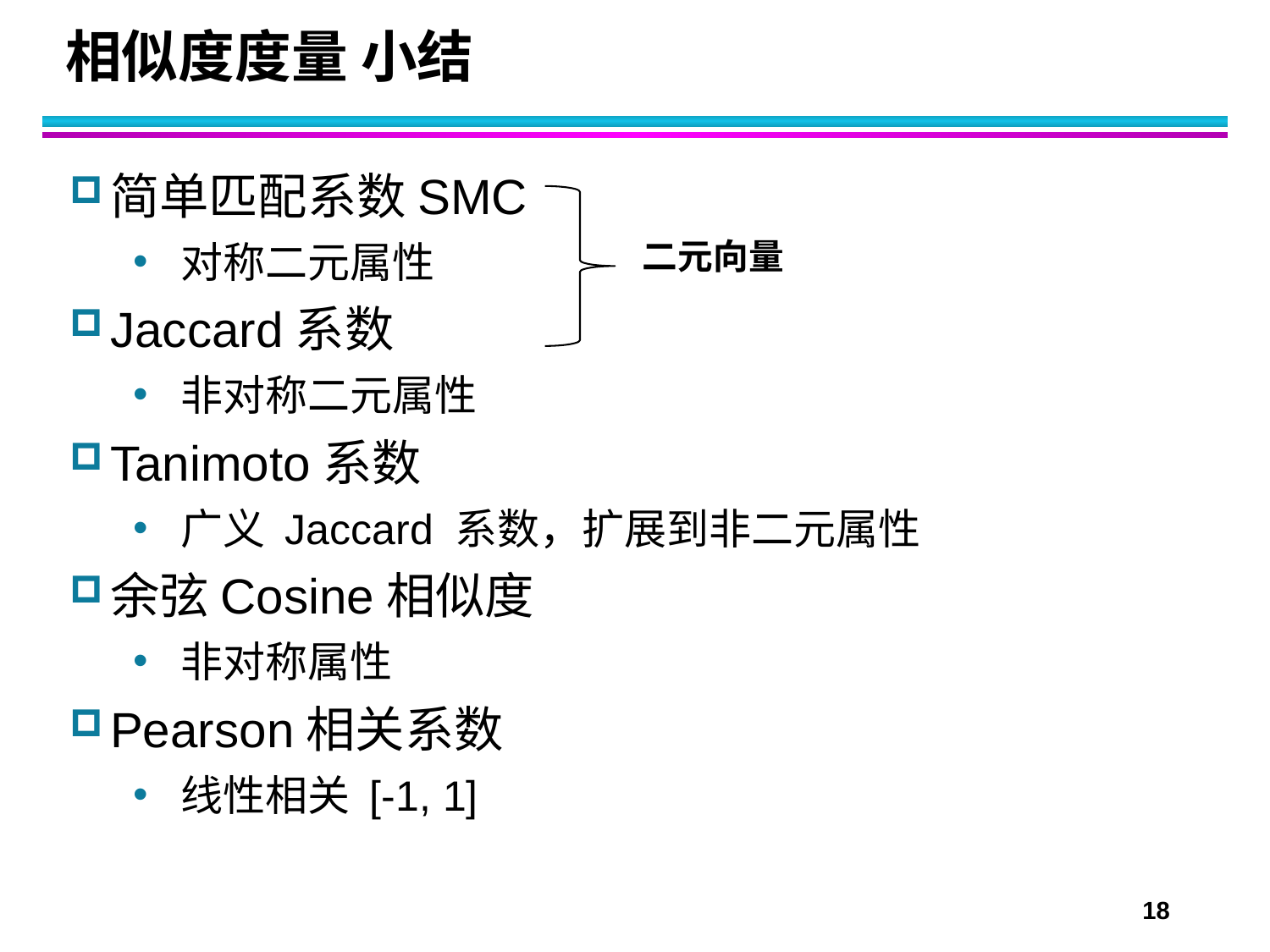

# 相似度度量 小结
简单匹配系数SMC
对称二元属性
Jaccard系数
非对称二元属性
Tanimoto系数
广义 Jaccard 系数，扩展到非二元属性
余弦Cosine相似度
非对称属性
Pearson相关系数
线性相关 [-1, 1]

二元向量